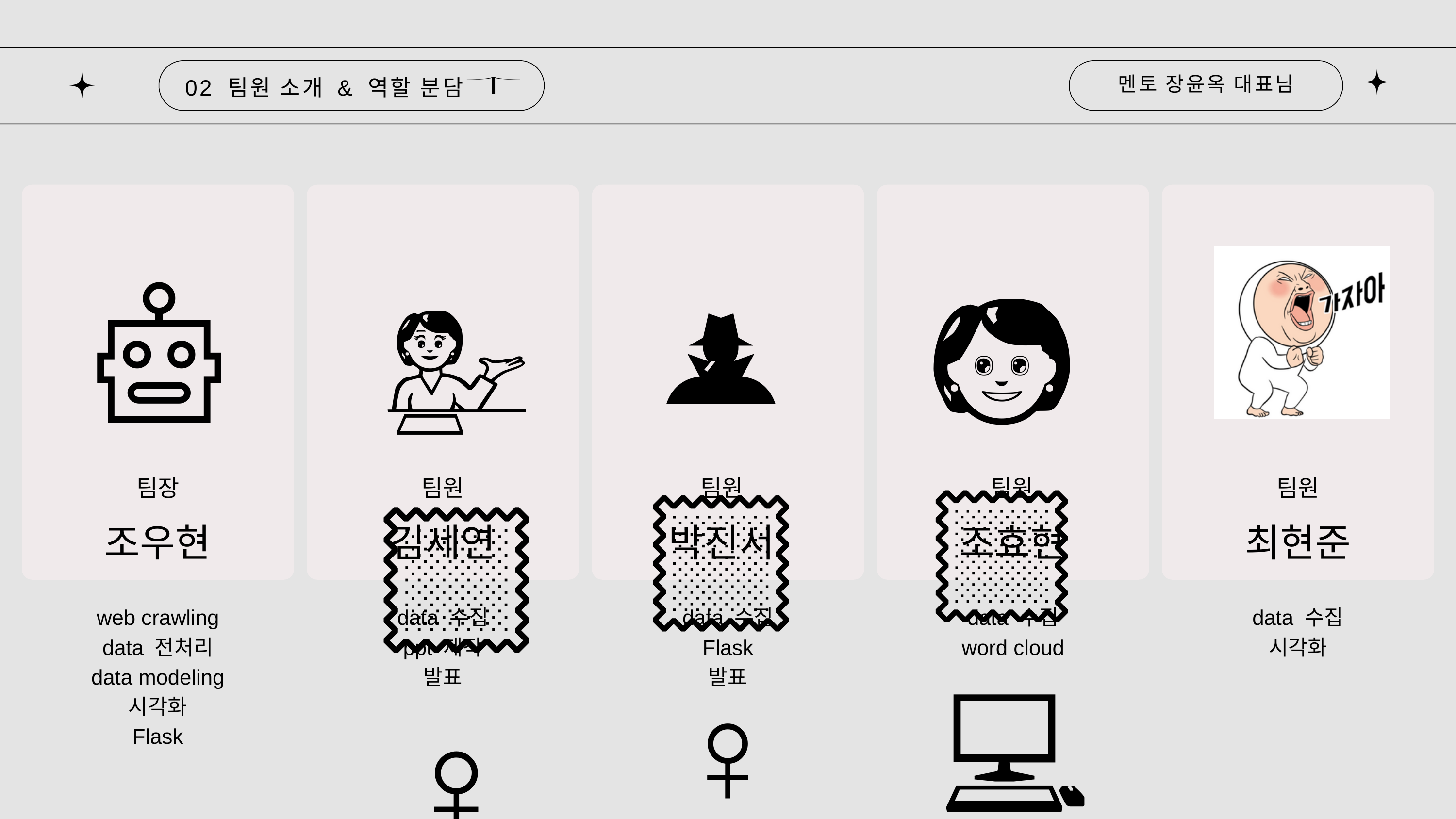

멘토 장윤옥 대표님

02 팀원 소개 & 역할 분담

💁🏻‍♀️
🤖
🕵🏻‍♀️
👩🏻‍💻

팀원
김세연
팀장
조우현
팀원
박진서
팀원
조효현
팀원
최현준
web crawling
data 전처리
data modeling
시각화
Flask
data 수집
ppt 제작
발표
data 수집
Flask
발표
data 수집
word cloud
data 수집
시각화